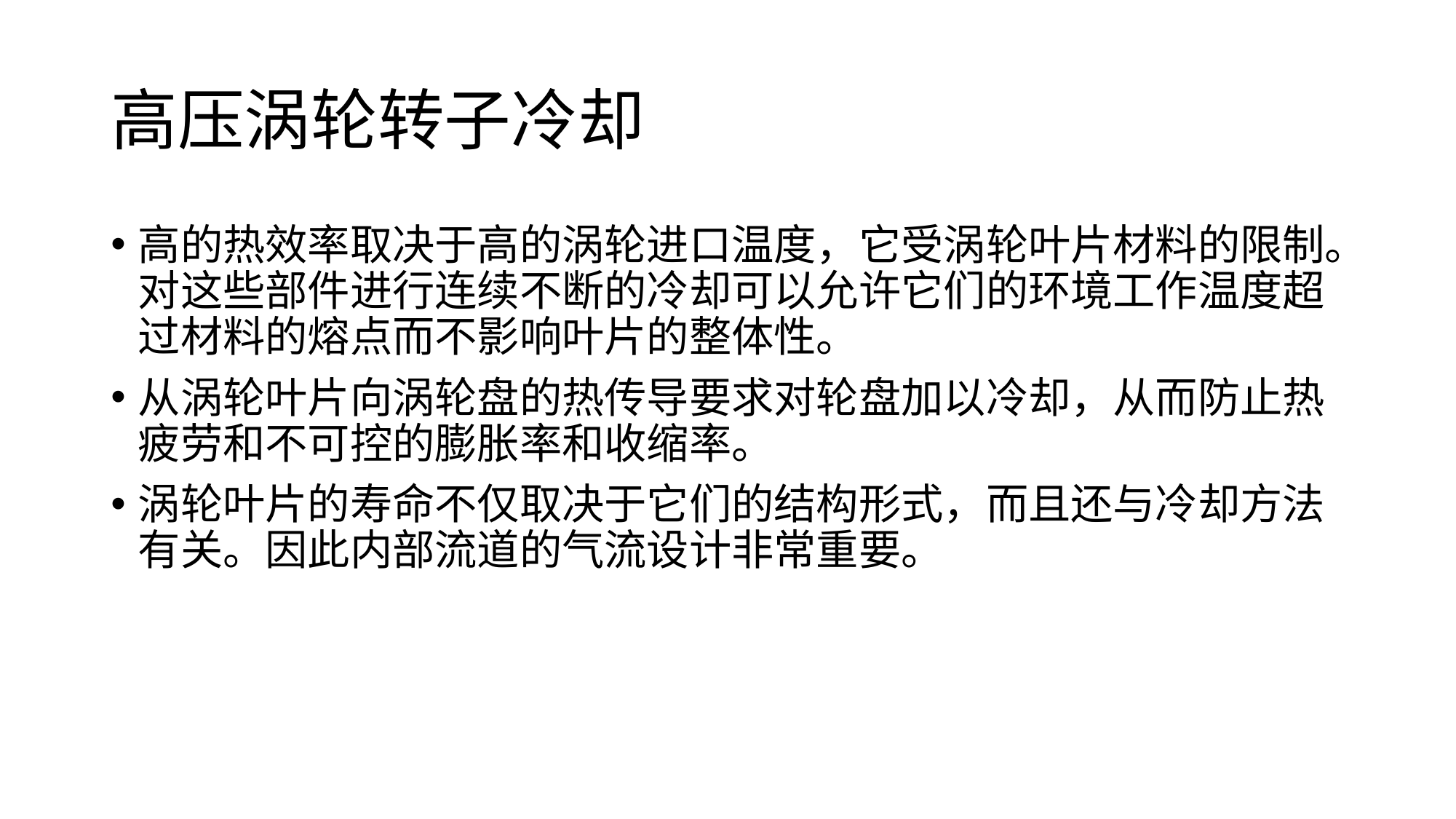

# 高压涡轮转子冷却
高的热效率取决于高的涡轮进口温度，它受涡轮叶片材料的限制。对这些部件进行连续不断的冷却可以允许它们的环境工作温度超过材料的熔点而不影响叶片的整体性。
从涡轮叶片向涡轮盘的热传导要求对轮盘加以冷却，从而防止热疲劳和不可控的膨胀率和收缩率。
涡轮叶片的寿命不仅取决于它们的结构形式，而且还与冷却方法有关。因此内部流道的气流设计非常重要。